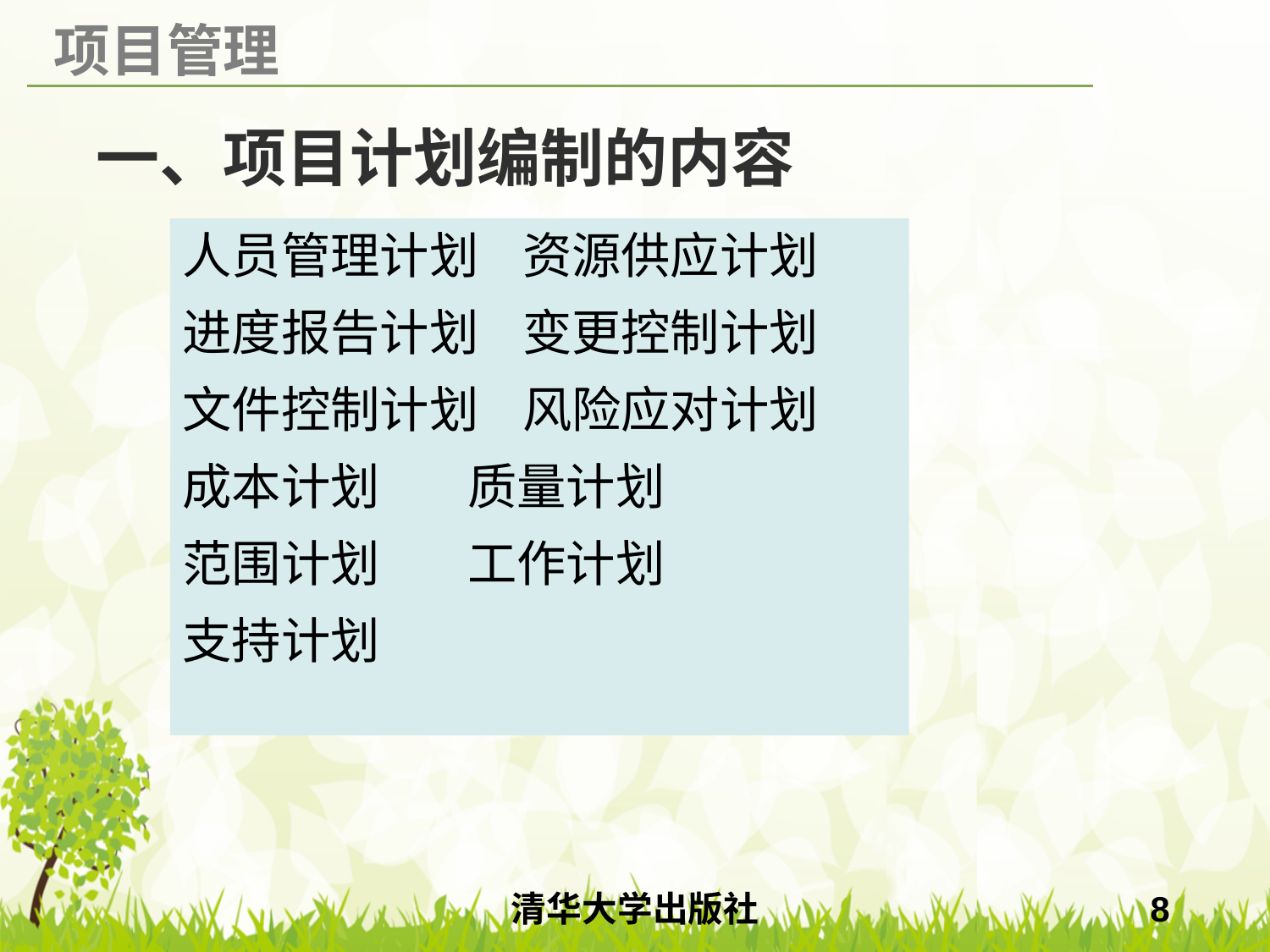

# 一、项目计划编制的内容
人员管理计划    资源供应计划
进度报告计划    变更控制计划
文件控制计划    风险应对计划
成本计划        质量计划
范围计划        工作计划
支持计划
清华大学出版社
8